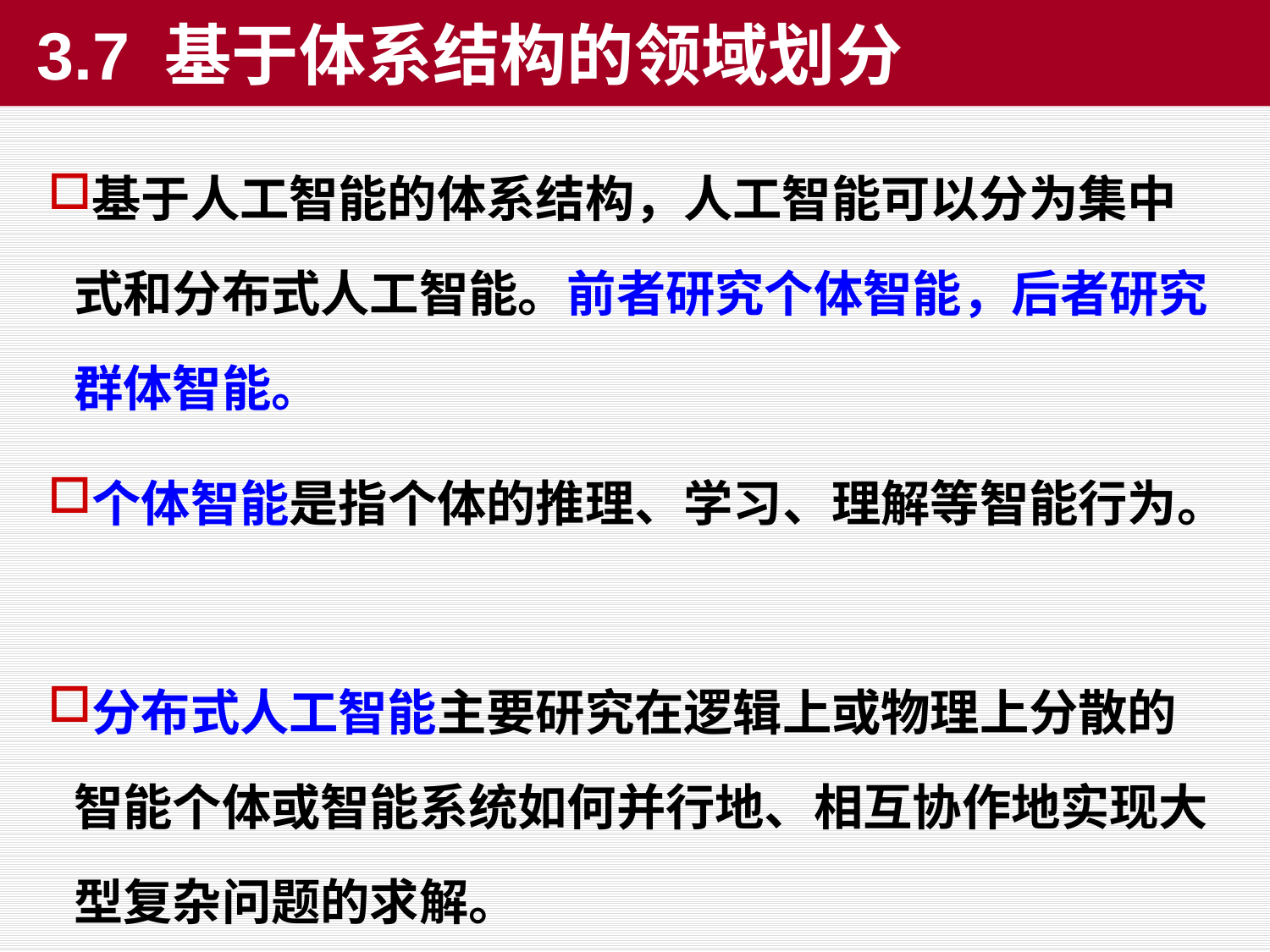

3.7 基于体系结构的领域划分
基于人工智能的体系结构，人工智能可以分为集中式和分布式人工智能。前者研究个体智能，后者研究群体智能。
个体智能是指个体的推理、学习、理解等智能行为。
分布式人工智能主要研究在逻辑上或物理上分散的智能个体或智能系统如何并行地、相互协作地实现大型复杂问题的求解。